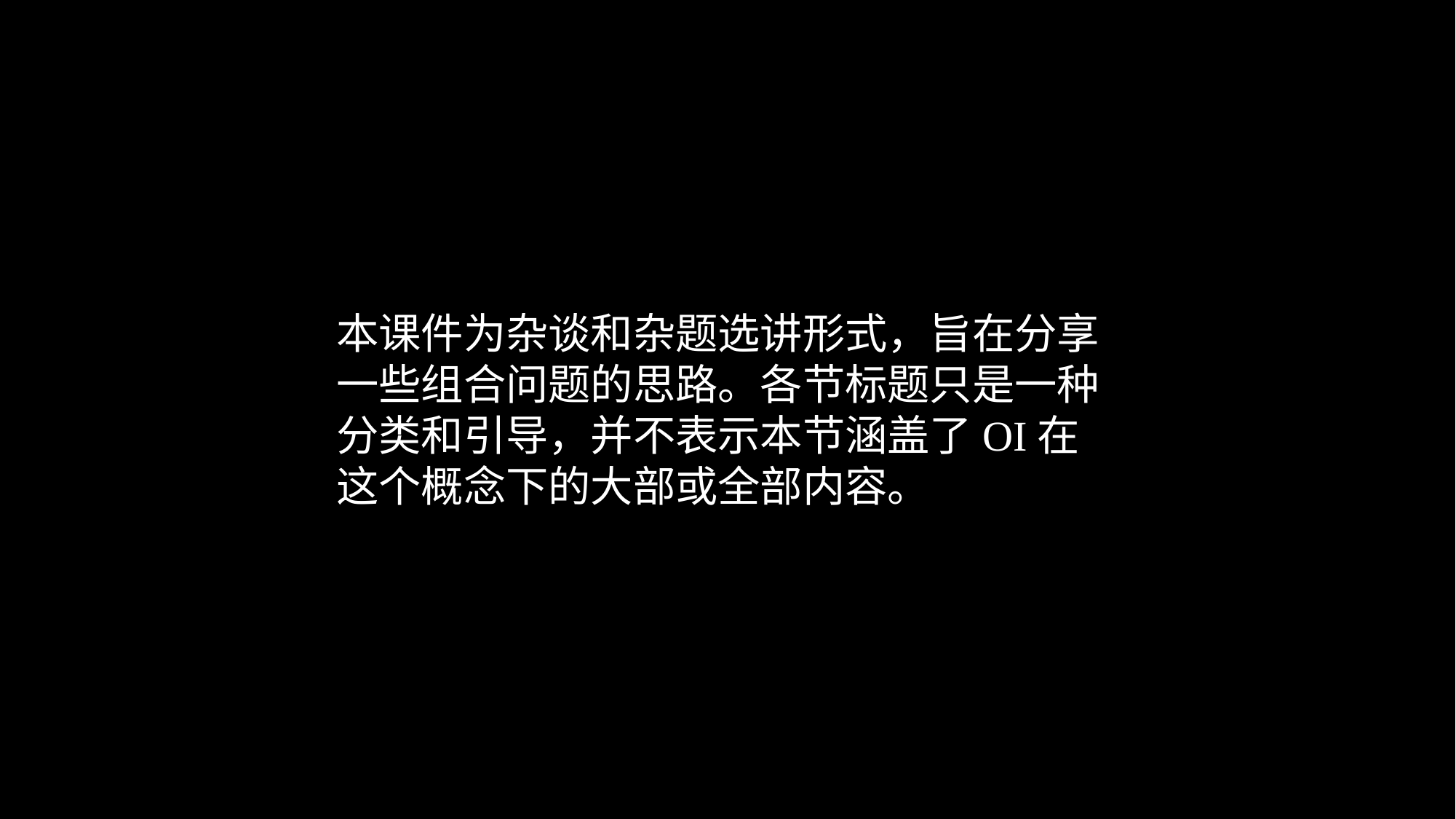

本课件为杂谈和杂题选讲形式，旨在分享一些组合问题的思路。各节标题只是一种分类和引导，并不表示本节涵盖了OI在这个概念下的大部或全部内容。